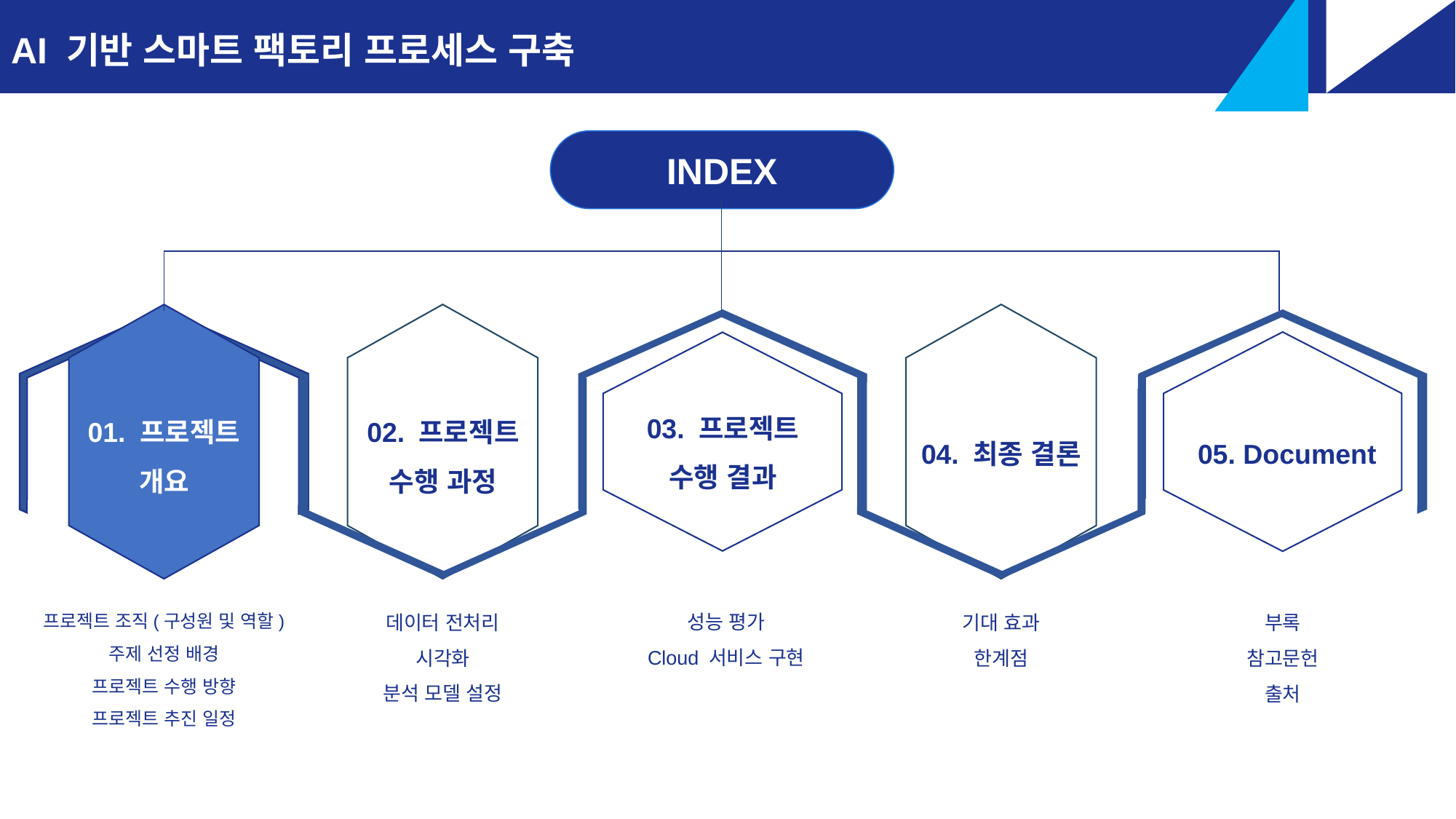

AI 기반 스마트 팩토리 프로세스 구축

INDEX

01. 프로젝트
개요

02. 프로젝트
수행 과정

04. 최종 결론
03. 프로젝트
수행 결과
기대 효과
한계점
부록
참고문헌
출처
05. Document
성능 평가
Cloud 서비스 구현
데이터 전처리
시각화
분석 모델 설정
프로젝트 조직(구성원 및 역할)
주제 선정 배경
프로젝트 수행 방향
프로젝트 추진 일정